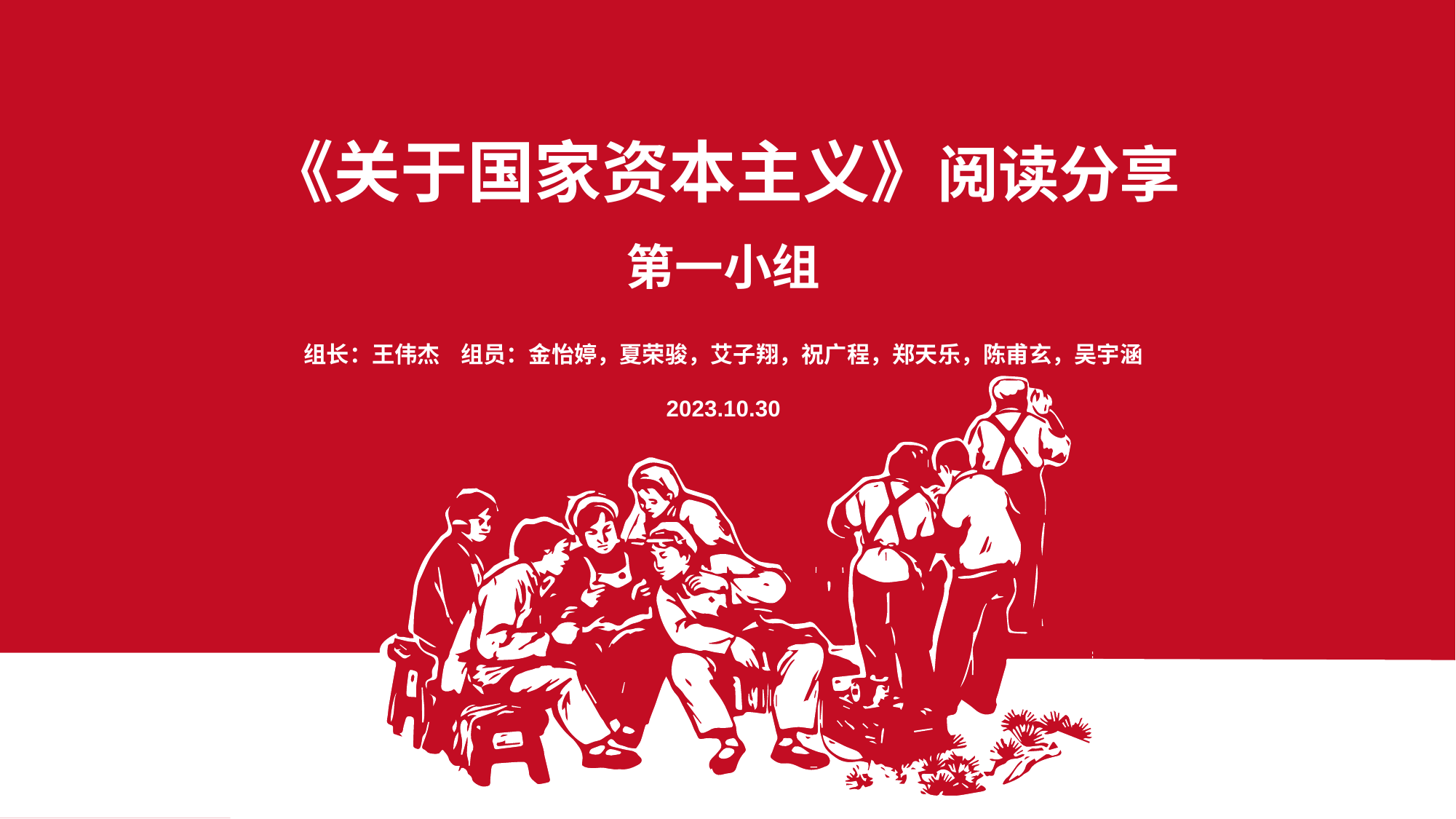

# 《关于国家资本主义》阅读分享
第一小组
组长：王伟杰    组员：金怡婷，夏荣骏，艾子翔，祝广程，郑天乐，陈甫玄，吴宇涵
2023.10.30